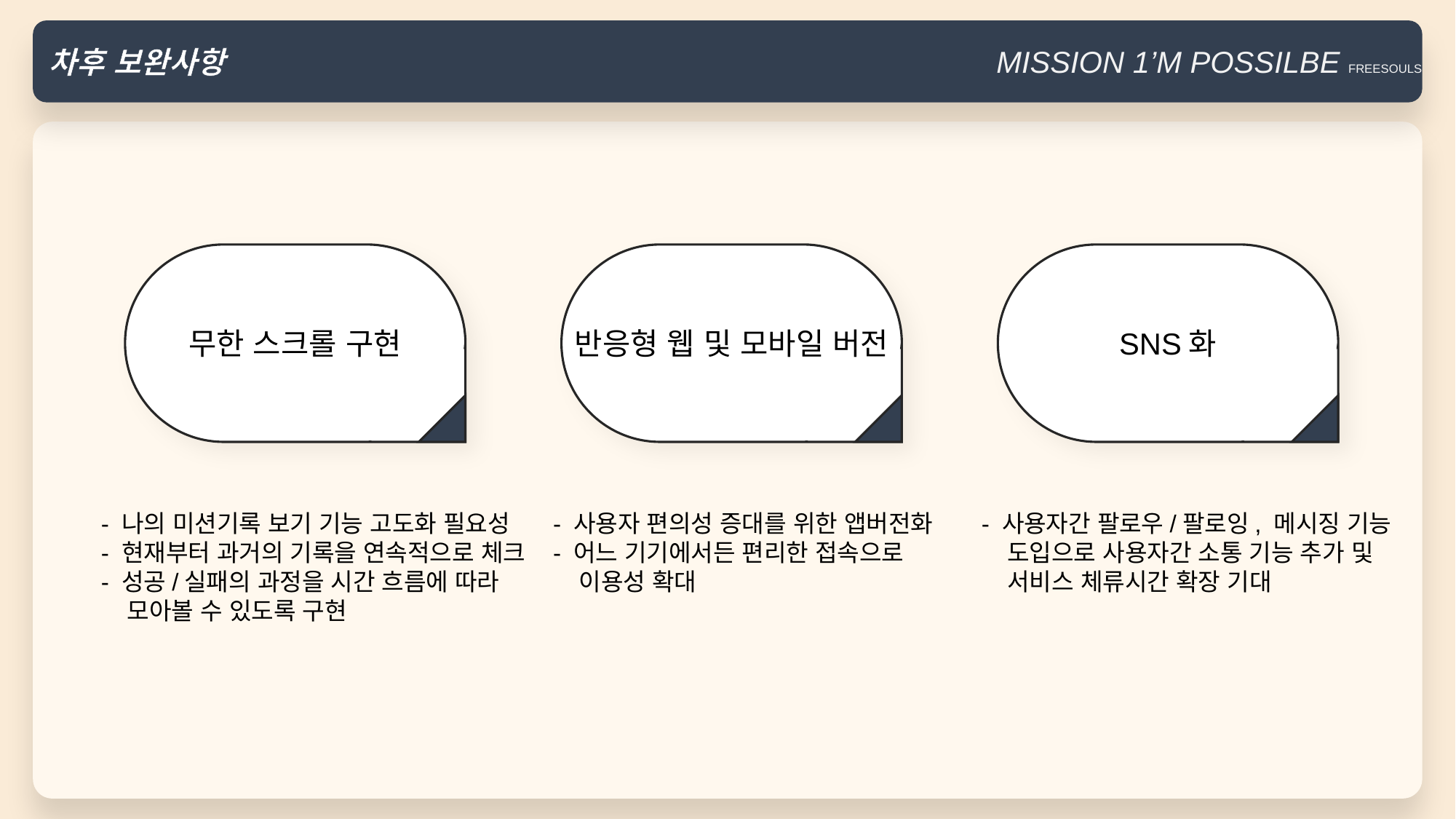

차후 보완사항
MISSION 1’M POSSILBE FREESOULS

무한 스크롤 구현

반응형 웹 및 모바일 버전

SNS화

- 나의 미션기록 보기 기능 고도화 필요성
- 현재부터 과거의 기록을 연속적으로 체크
- 성공/실패의 과정을 시간 흐름에 따라
   모아볼 수 있도록 구현
- 사용자 편의성 증대를 위한 앱버전화
- 어느 기기에서든 편리한 접속으로
   이용성 확대
- 사용자간 팔로우/팔로잉, 메시징 기능
   도입으로 사용자간 소통 기능 추가 및
   서비스 체류시간 확장 기대